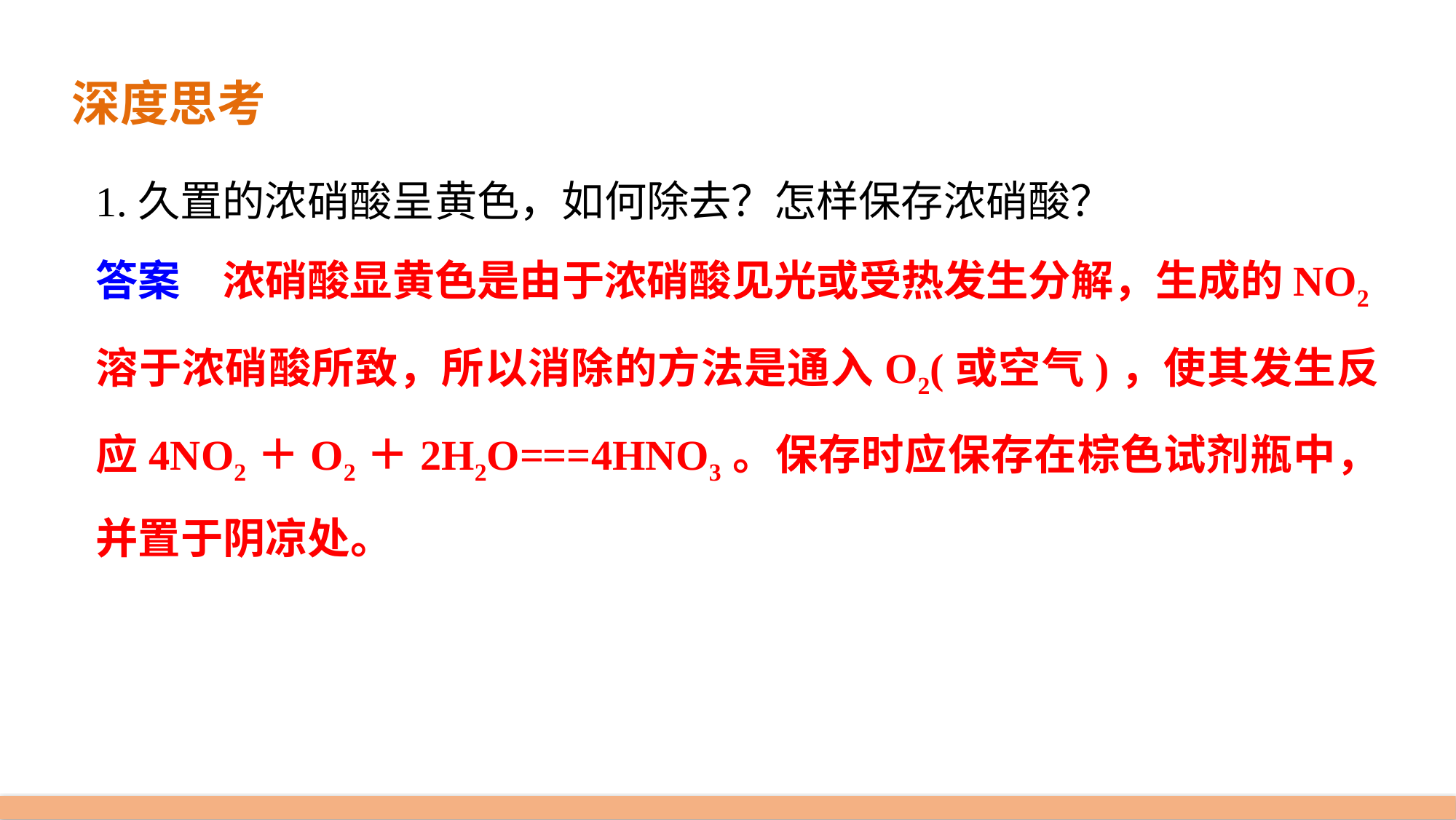

深度思考
1.久置的浓硝酸呈黄色，如何除去？怎样保存浓硝酸？
答案　浓硝酸显黄色是由于浓硝酸见光或受热发生分解，生成的NO2溶于浓硝酸所致，所以消除的方法是通入O2(或空气)，使其发生反应4NO2＋O2＋2H2O===4HNO3。保存时应保存在棕色试剂瓶中，并置于阴凉处。